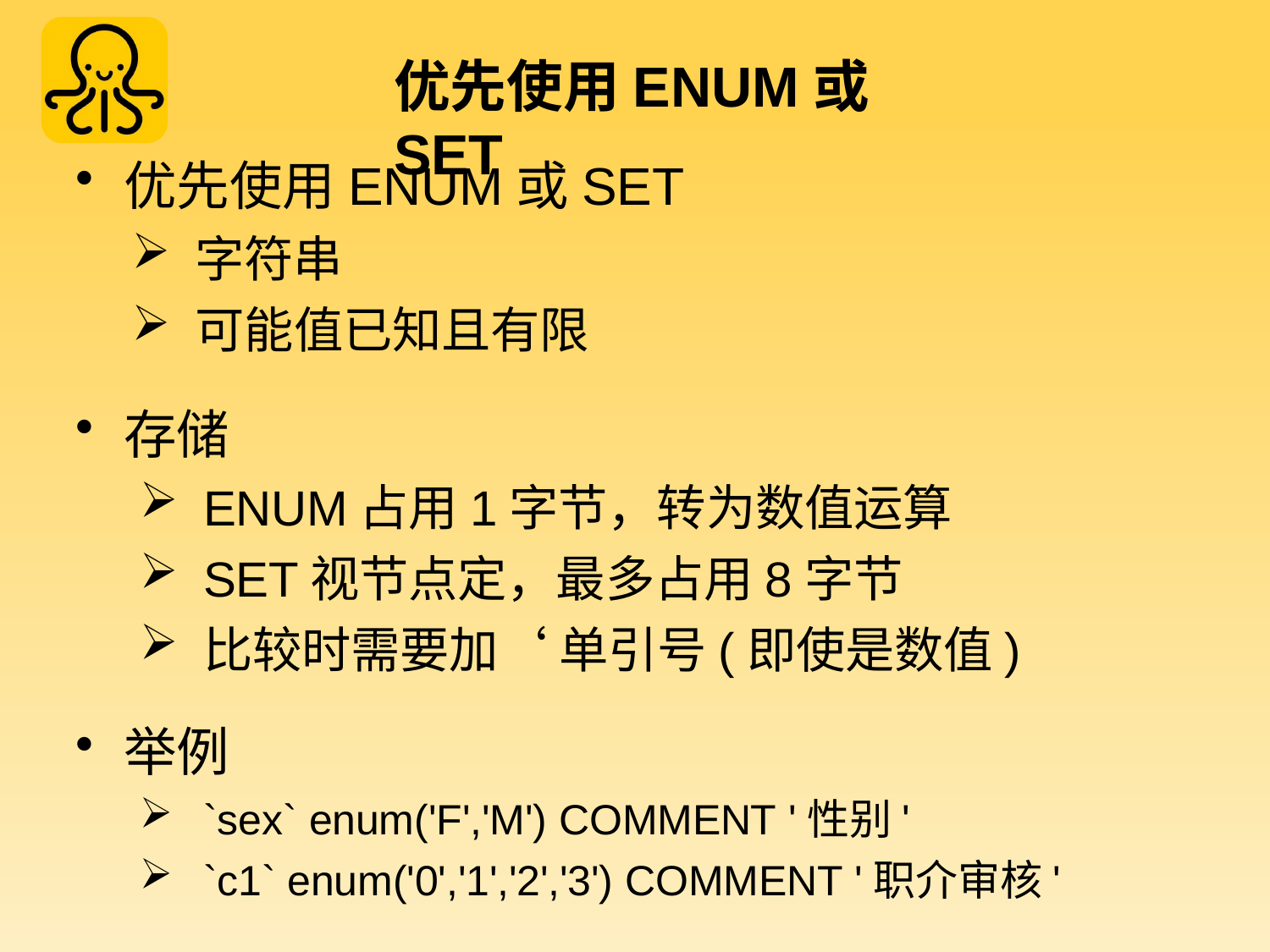

# 优先使用ENUM或SET
优先使用ENUM或SET
字符串
可能值已知且有限
存储
ENUM占用1字节，转为数值运算
SET视节点定，最多占用8字节
比较时需要加‘ 单引号(即使是数值)
举例
`sex` enum('F','M') COMMENT '性别'
`c1` enum('0','1','2','3') COMMENT '职介审核'